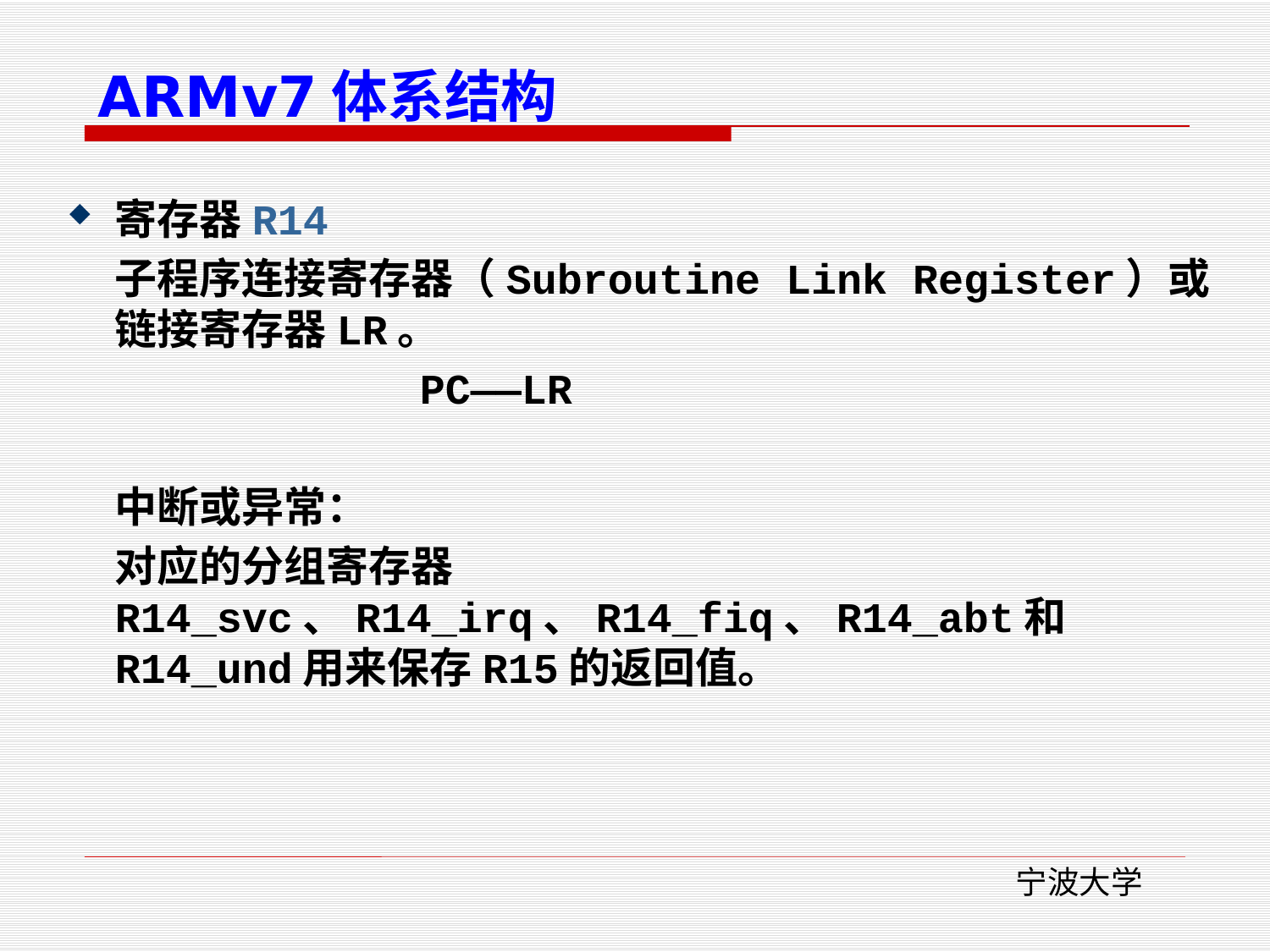

ARMv7体系结构
寄存器R14
	子程序连接寄存器（Subroutine Link Register）或链接寄存器LR。
	            PC——LR

	中断或异常：
	对应的分组寄存器R14_svc、R14_irq、R14_fiq、R14_abt和R14_und用来保存R15的返回值。